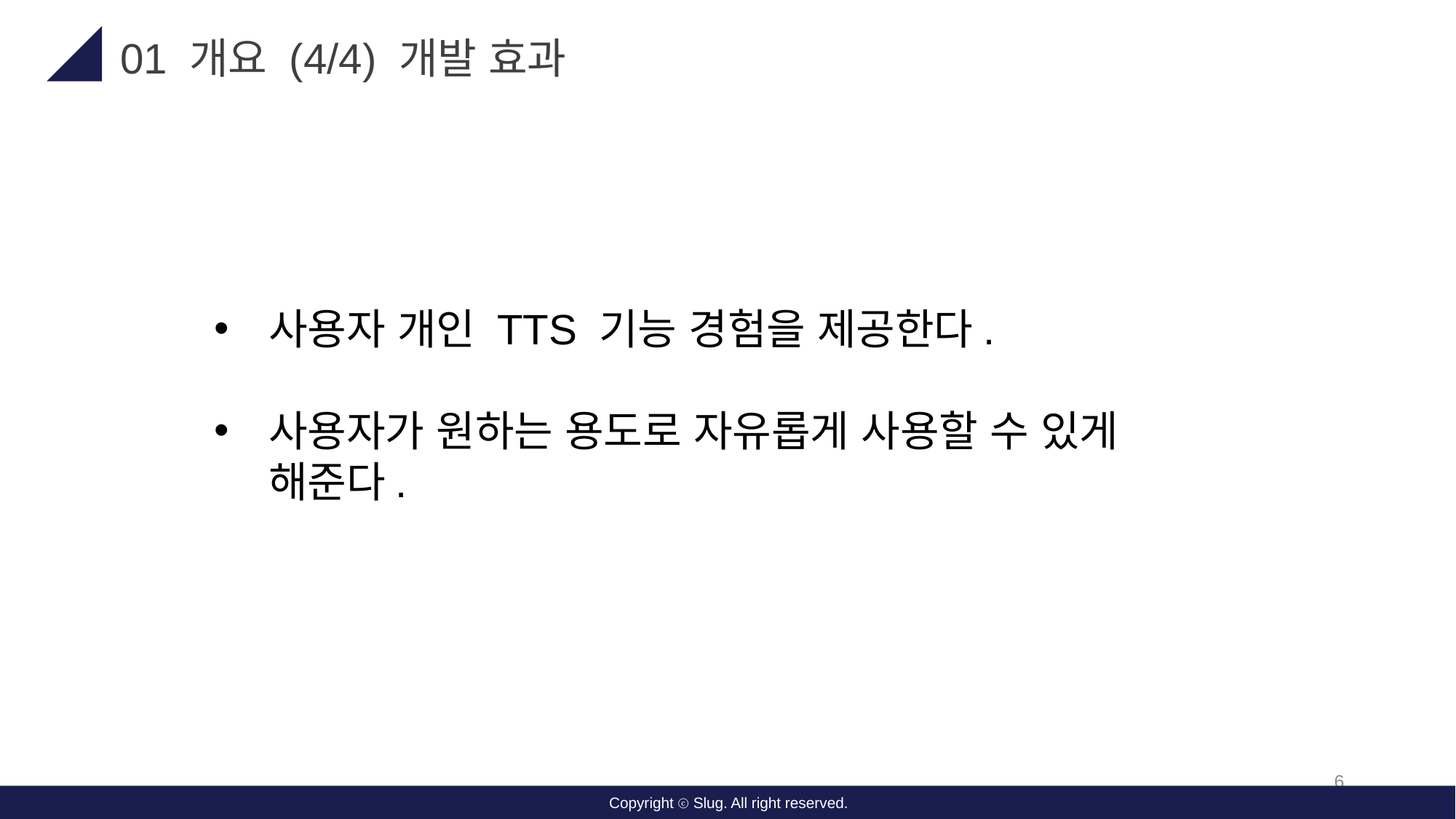

01 개요 (4/4) 개발 효과

사용자 개인 TTS 기능 경험을 제공한다.

사용자가 원하는 용도로 자유롭게 사용할 수 있게 해준다.
6

Copyright ⓒ Slug. All right reserved.